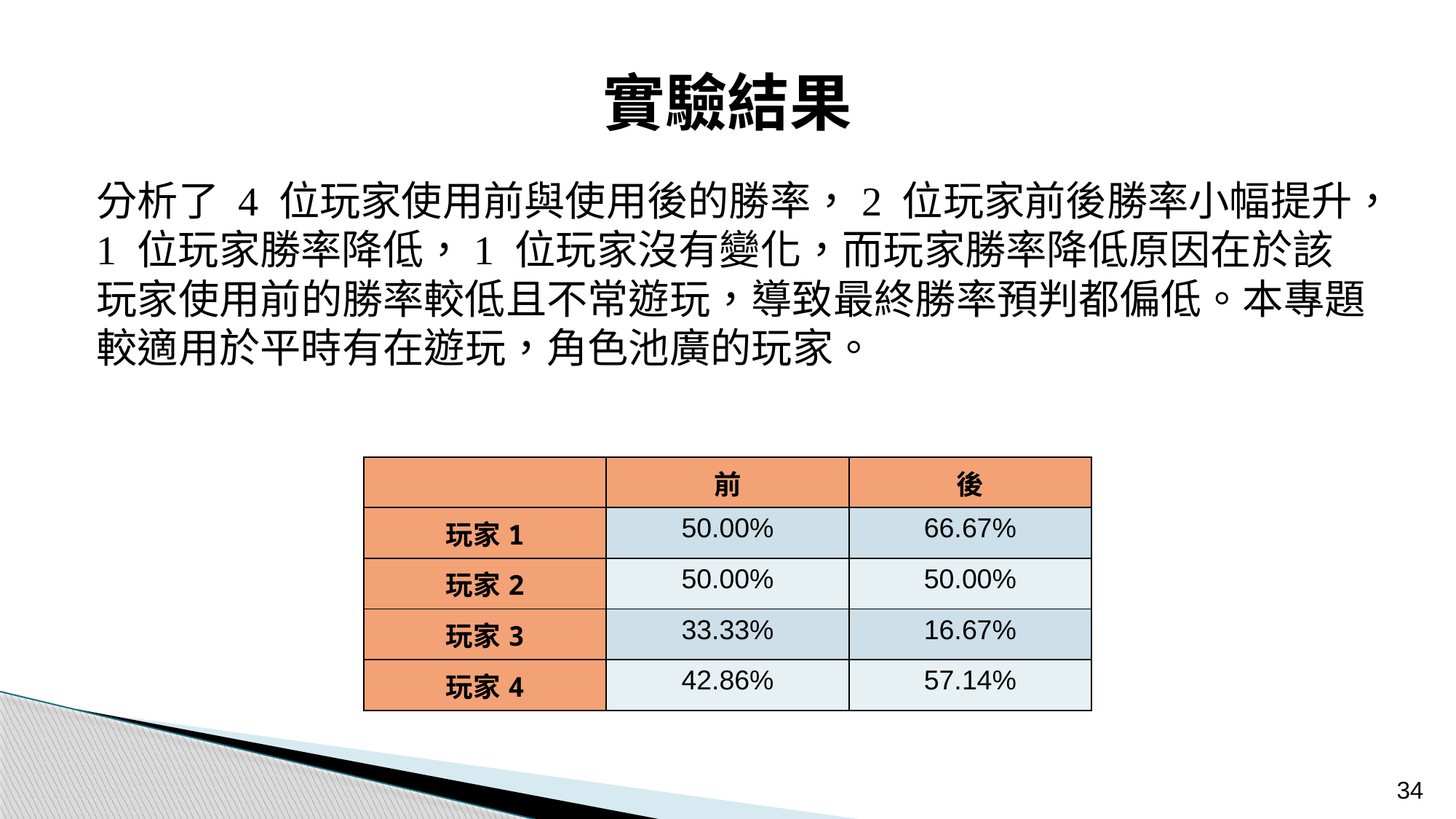

# 實驗結果
分析了 4 位玩家使用前與使用後的勝率，2 位玩家前後勝率小幅提升，1 位玩家勝率降低，1 位玩家沒有變化，而玩家勝率降低原因在於該玩家使用前的勝率較低且不常遊玩，導致最終勝率預判都偏低。本專題較適用於平時有在遊玩，角色池廣的玩家。
|  | 前 | 後 |
| --- | --- | --- |
| 玩家1 | 50.00% | 66.67% |
| 玩家2 | 50.00% | 50.00% |
| 玩家3 | 33.33% | 16.67% |
| 玩家4 | 42.86% | 57.14% |
34